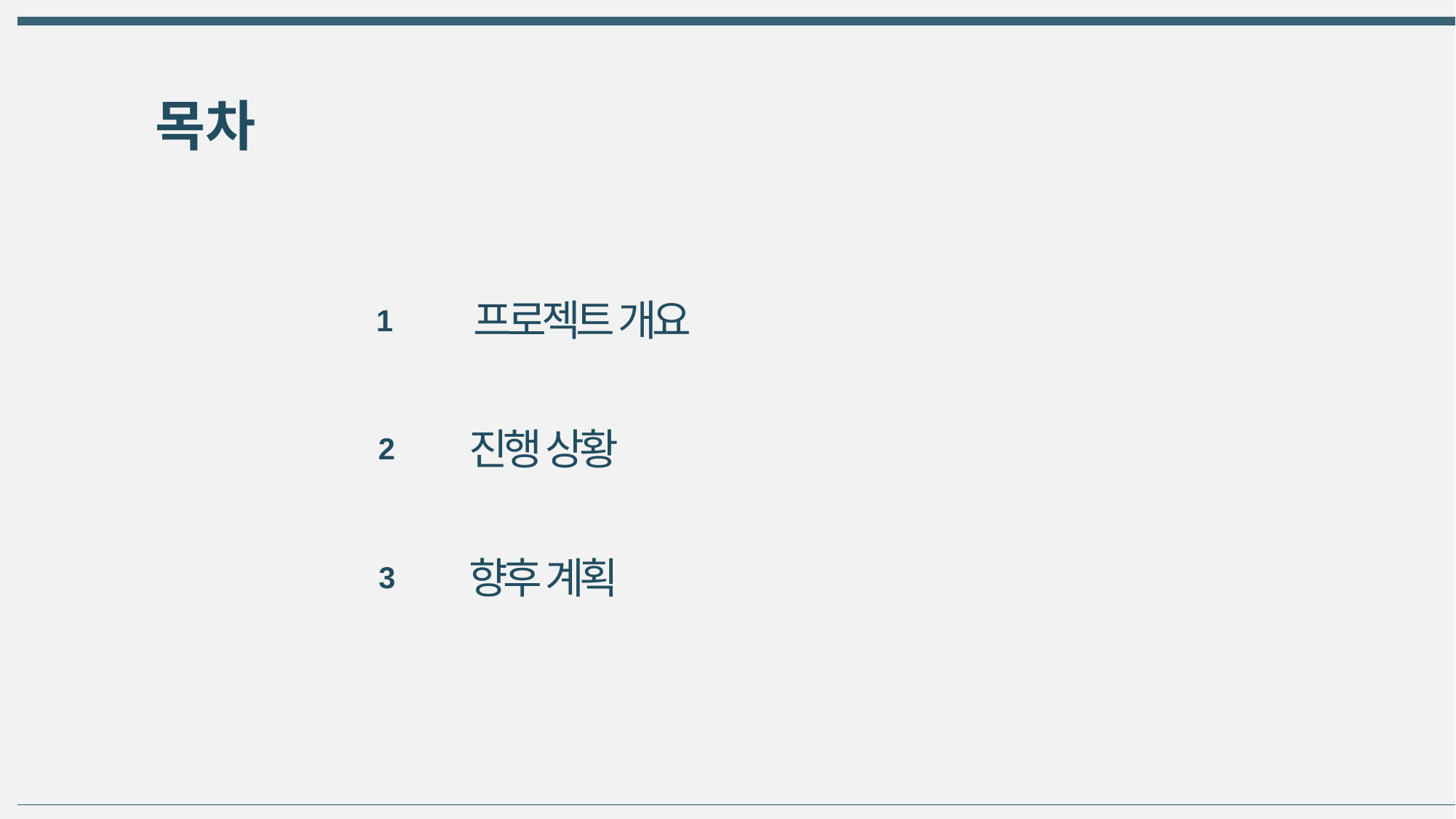

목차
프로젝트 개요
1
진행 상황
2
향후 계획
3